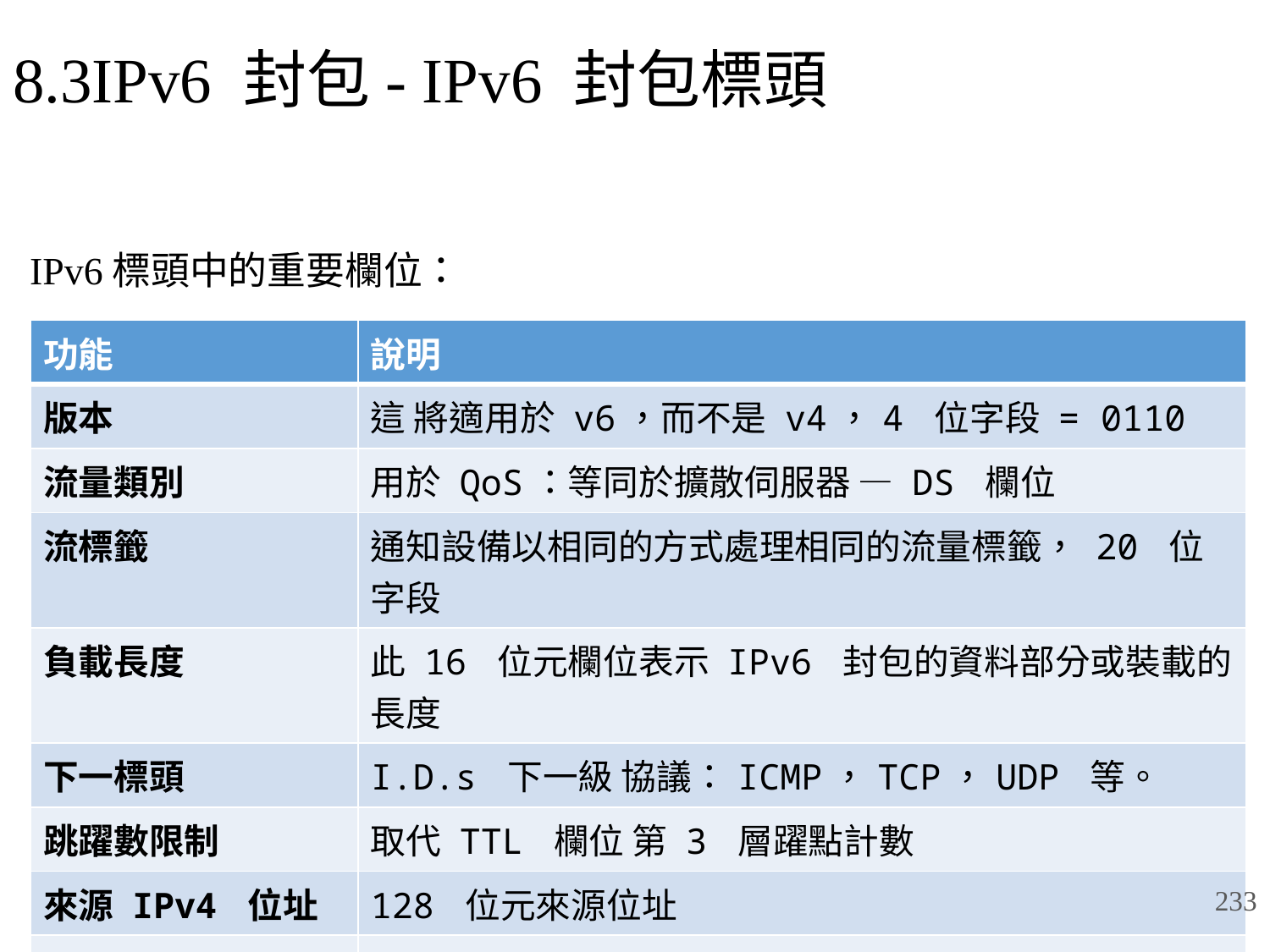

# 8.3IPv6 封包- IPv6 封包標頭
IPv6標頭中的重要欄位：

| 功能 | 說明 |
| --- | --- |
| 版本 | 這 將適用於 v6，而不是 v4，4 位字段 = 0110 |
| 流量類別 | 用於 QoS：等同於擴散伺服器 — DS 欄位 |
| 流標籤 | 通知設備以相同的方式處理相同的流量標籤， 20 位字段 |
| 負載長度 | 此 16 位元欄位表示 IPv6 封包的資料部分或裝載的長度 |
| 下一標頭 | I.D.s 下一級 協議：ICMP，TCP，UDP 等。 |
| 跳躍數限制 | 取代 TTL 欄位 第 3 層躍點計數 |
| 來源 IPv4 位址 | 128 位元來源位址 |
| 目的地 IP 位址 | 128 位元目標位 址 |
233